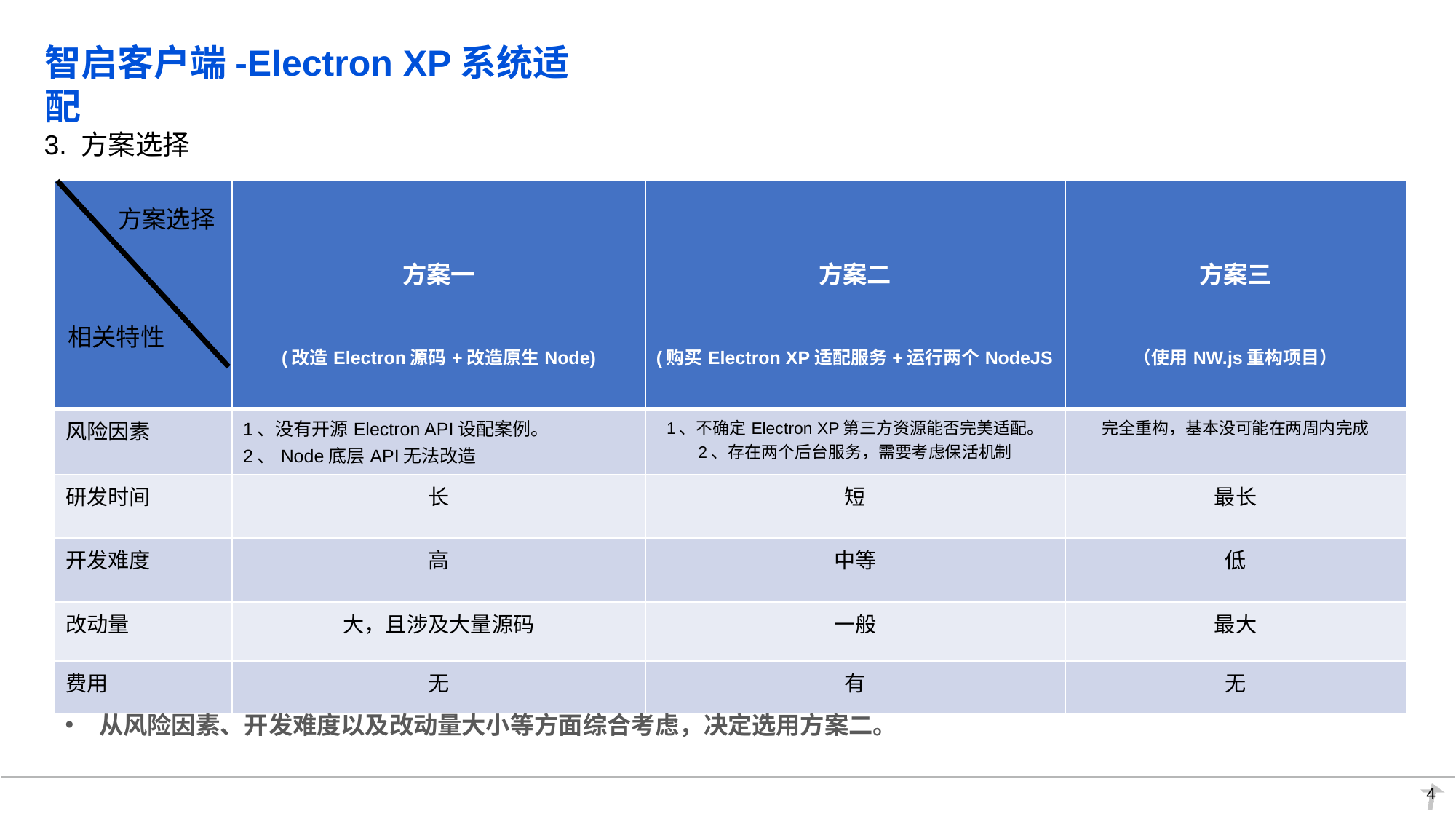

智启客户端-Electron XP系统适配
3. 方案选择
|  | 方案一 (改造Electron源码+改造原生Node) | 方案二 (购买Electron XP适配服务+运行两个NodeJS环境) | 方案三 （使用NW.js重构项目） |
| --- | --- | --- | --- |
| 风险因素 | 1、没有开源Electron API设配案例。 2、Node底层API无法改造 | 1、不确定Electron XP第三方资源能否完美适配。 2、存在两个后台服务，需要考虑保活机制 | 完全重构，基本没可能在两周内完成 |
| 研发时间 | 长 | 短 | 最长 |
| 开发难度 | 高 | 中等 | 低 |
| 改动量 | 大，且涉及大量源码 | 一般 | 最大 |
| 费用 | 无 | 有 | 无 |
方案选择
相关特性
从风险因素、开发难度以及改动量大小等方面综合考虑，决定选用方案二。
  4